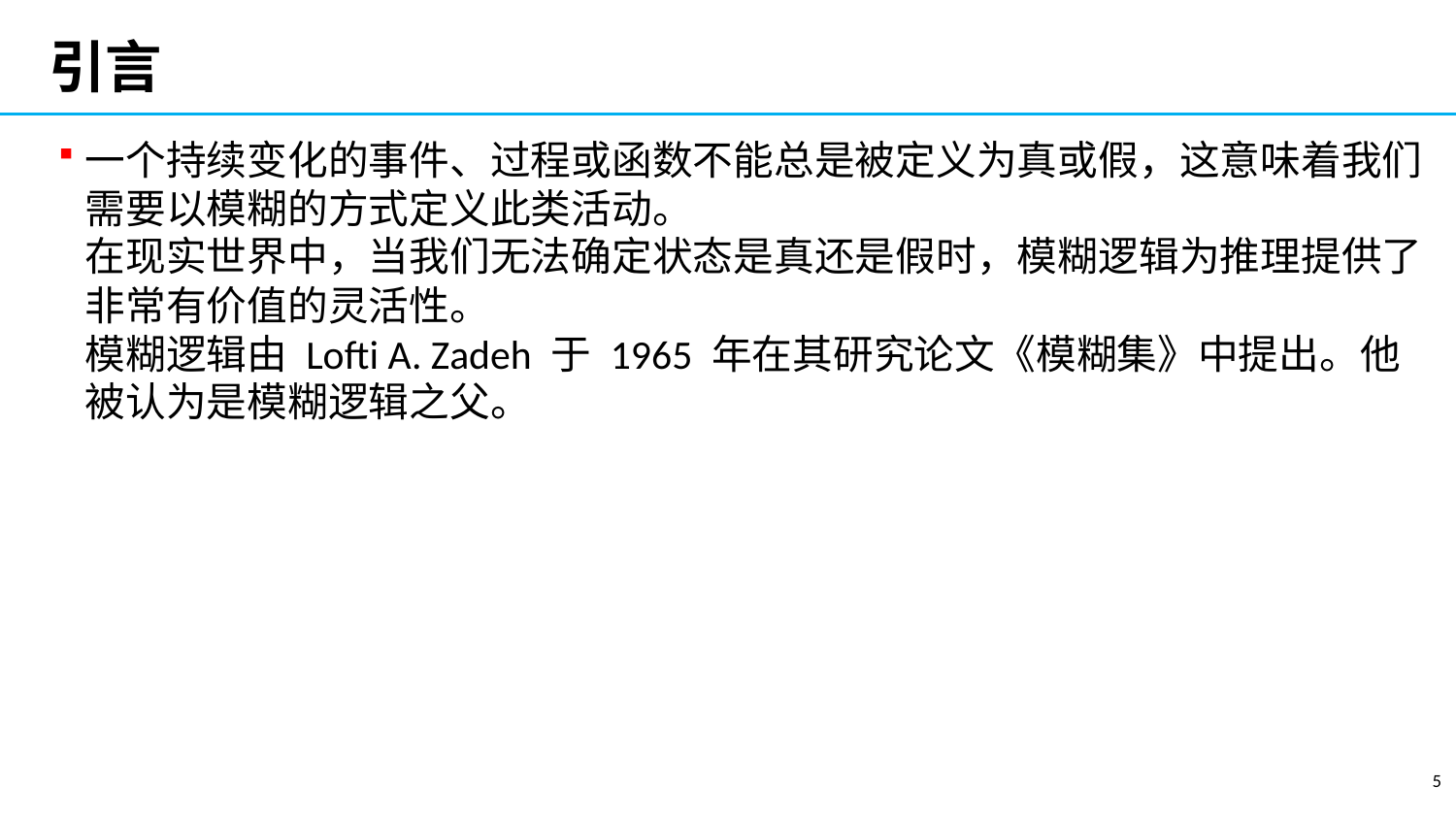

# 引言
一个持续变化的事件、过程或函数不能总是被定义为真或假，这意味着我们需要以模糊的方式定义此类活动。
在现实世界中，当我们无法确定状态是真还是假时，模糊逻辑为推理提供了非常有价值的灵活性。
模糊逻辑由 Lofti A. Zadeh 于 1965 年在其研究论文《模糊集》中提出。他被认为是模糊逻辑之父。
5